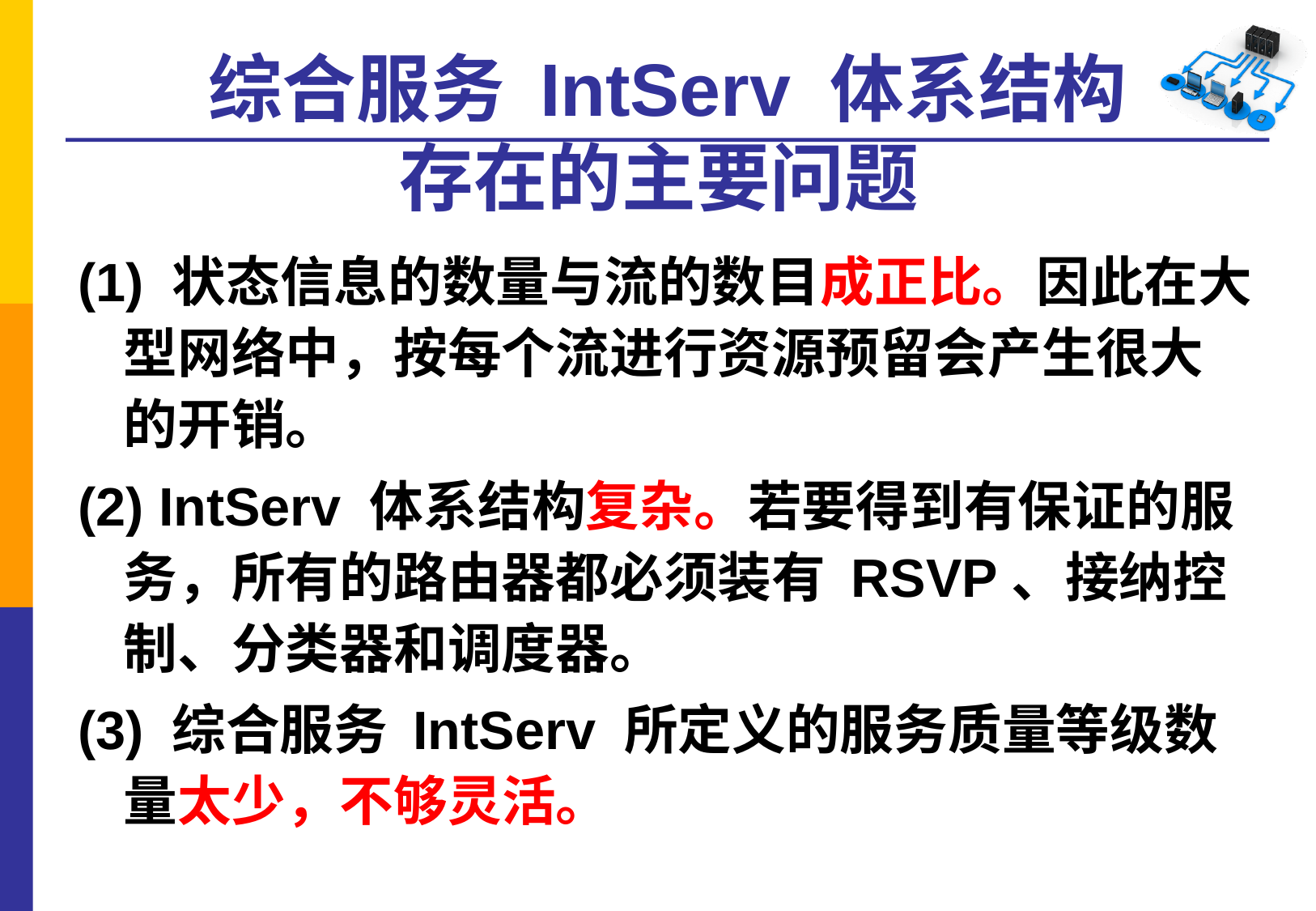

# 综合服务 IntServ 体系结构 存在的主要问题
(1) 状态信息的数量与流的数目成正比。因此在大型网络中，按每个流进行资源预留会产生很大的开销。
(2) IntServ 体系结构复杂。若要得到有保证的服务，所有的路由器都必须装有 RSVP、接纳控制、分类器和调度器。
(3) 综合服务 IntServ 所定义的服务质量等级数量太少，不够灵活。